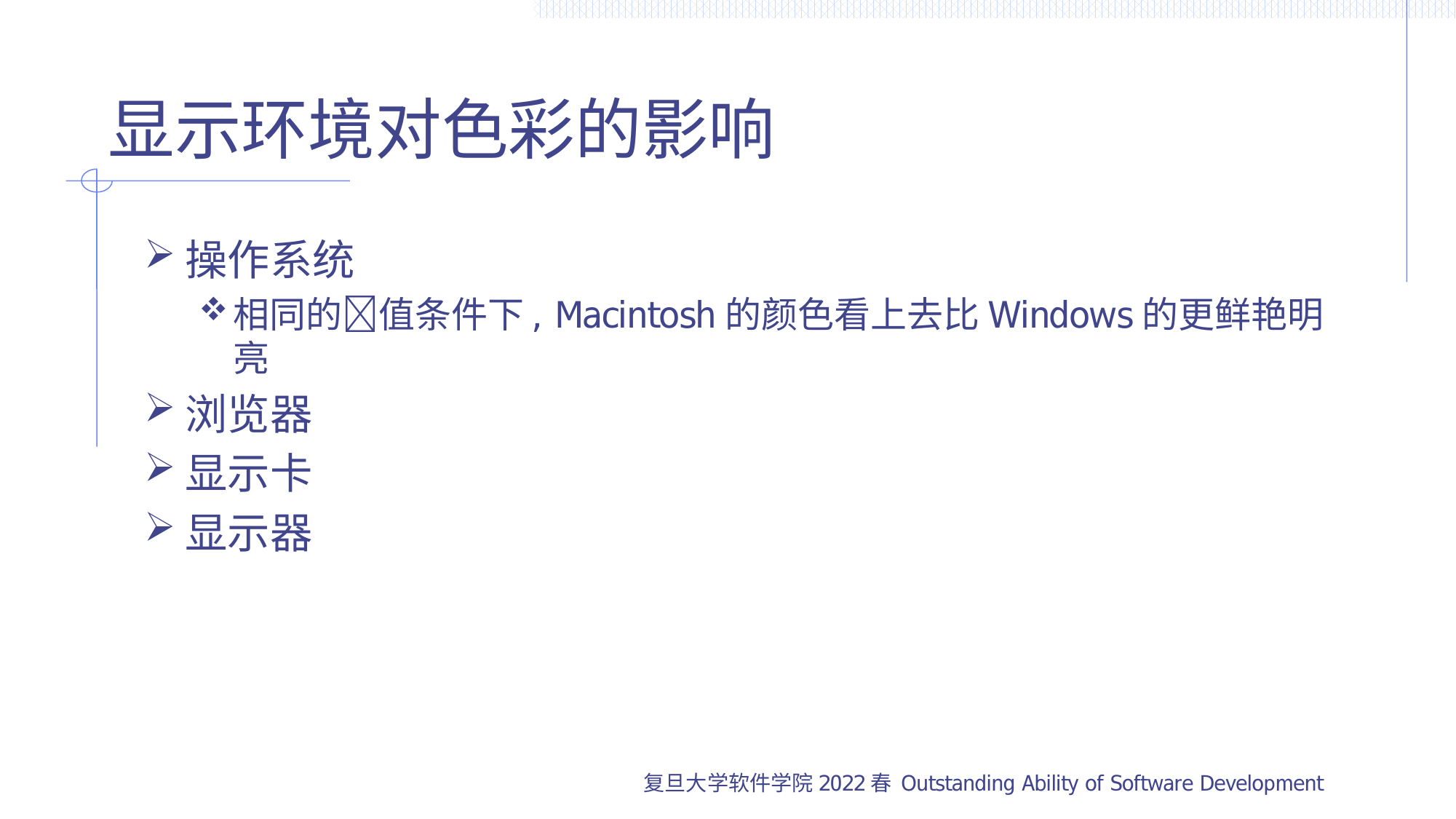

# 显示环境对色彩的影响
操作系统
相同的γ值条件下, Macintosh的颜色看上去比Windows的更鲜艳明亮
浏览器
显示卡
显示器